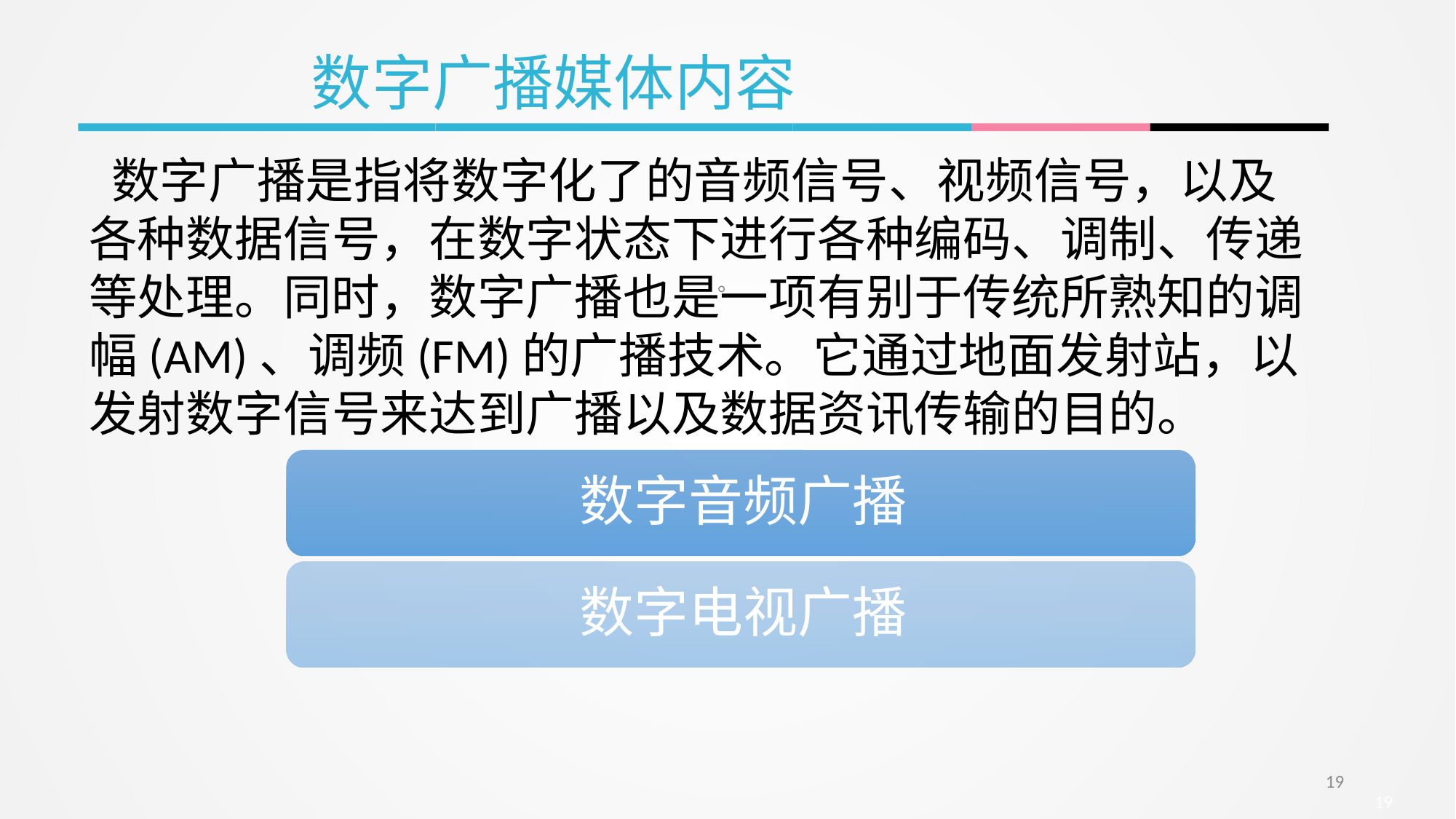

数字广播媒体内容

 数字广播是指将数字化了的音频信号、视频信号，以及各种数据信号，在数字状态下进行各种编码、调制、传递等处理。同时，数字广播也是一项有别于传统所熟知的调幅(AM)、调频(FM)的广播技术。它通过地面发射站，以发射数字信号来达到广播以及数据资讯传输的目的。
。

数字音频广播
数字电视广播
19
19